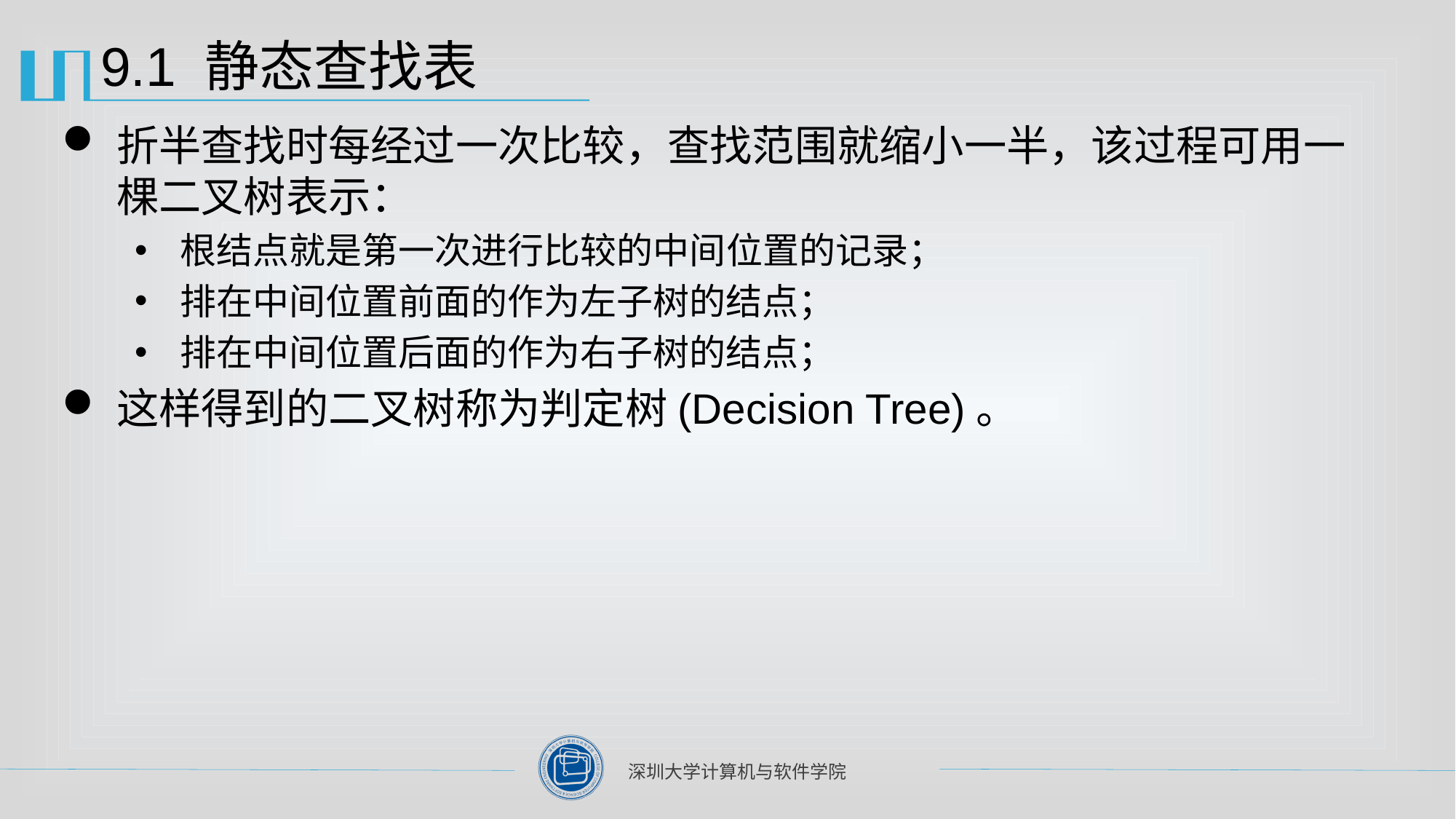

# 9.1 静态查找表
折半查找时每经过一次比较，查找范围就缩小一半，该过程可用一棵二叉树表示：
根结点就是第一次进行比较的中间位置的记录；
排在中间位置前面的作为左子树的结点；
排在中间位置后面的作为右子树的结点；
这样得到的二叉树称为判定树(Decision Tree)。

22